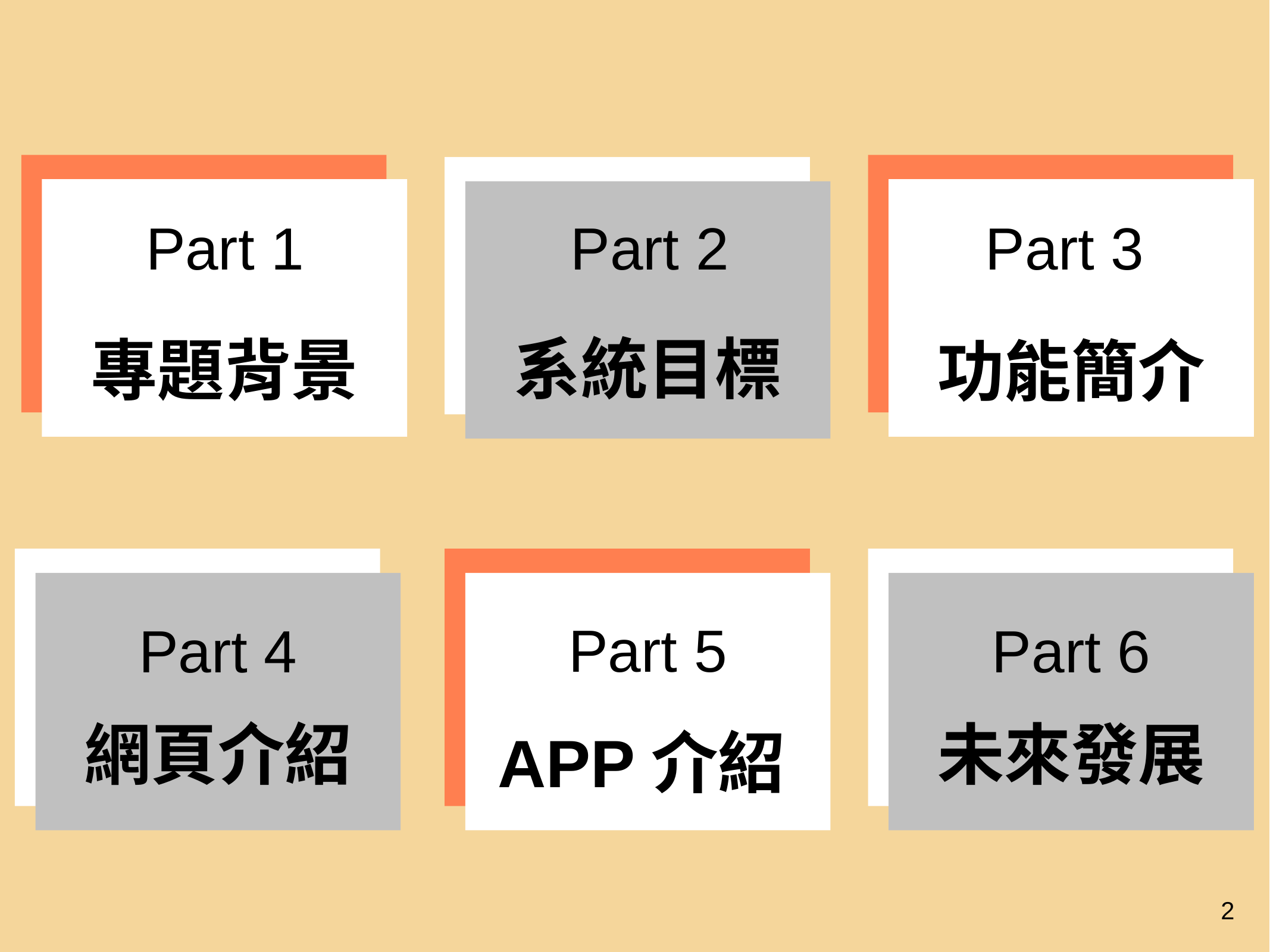

Part 1
專題背景

Part 3
Part 2
系統目標
功能簡介

Part 5
Part 4
Part 6
網頁介紹
未來發展
APP介紹
2